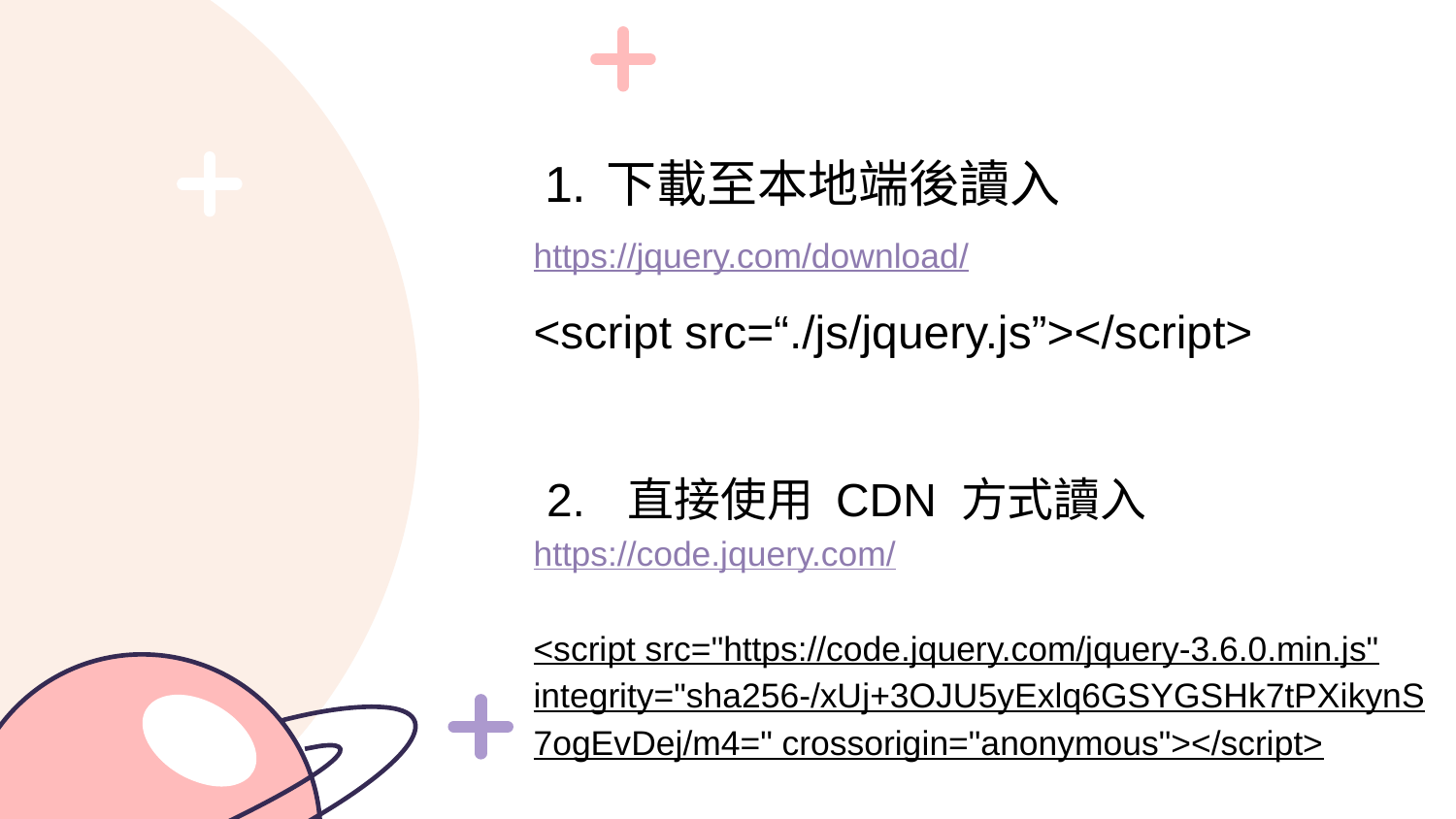

下載至本地端後讀入
https://jquery.com/download/
<script src=“./js/jquery.js”></script>

 直接使用 CDN 方式讀入
https://code.jquery.com/

<script src="https://code.jquery.com/jquery-3.6.0.min.js" integrity="sha256-/xUj+3OJU5yExlq6GSYGSHk7tPXikynS7ogEvDej/m4=" crossorigin="anonymous"></script>